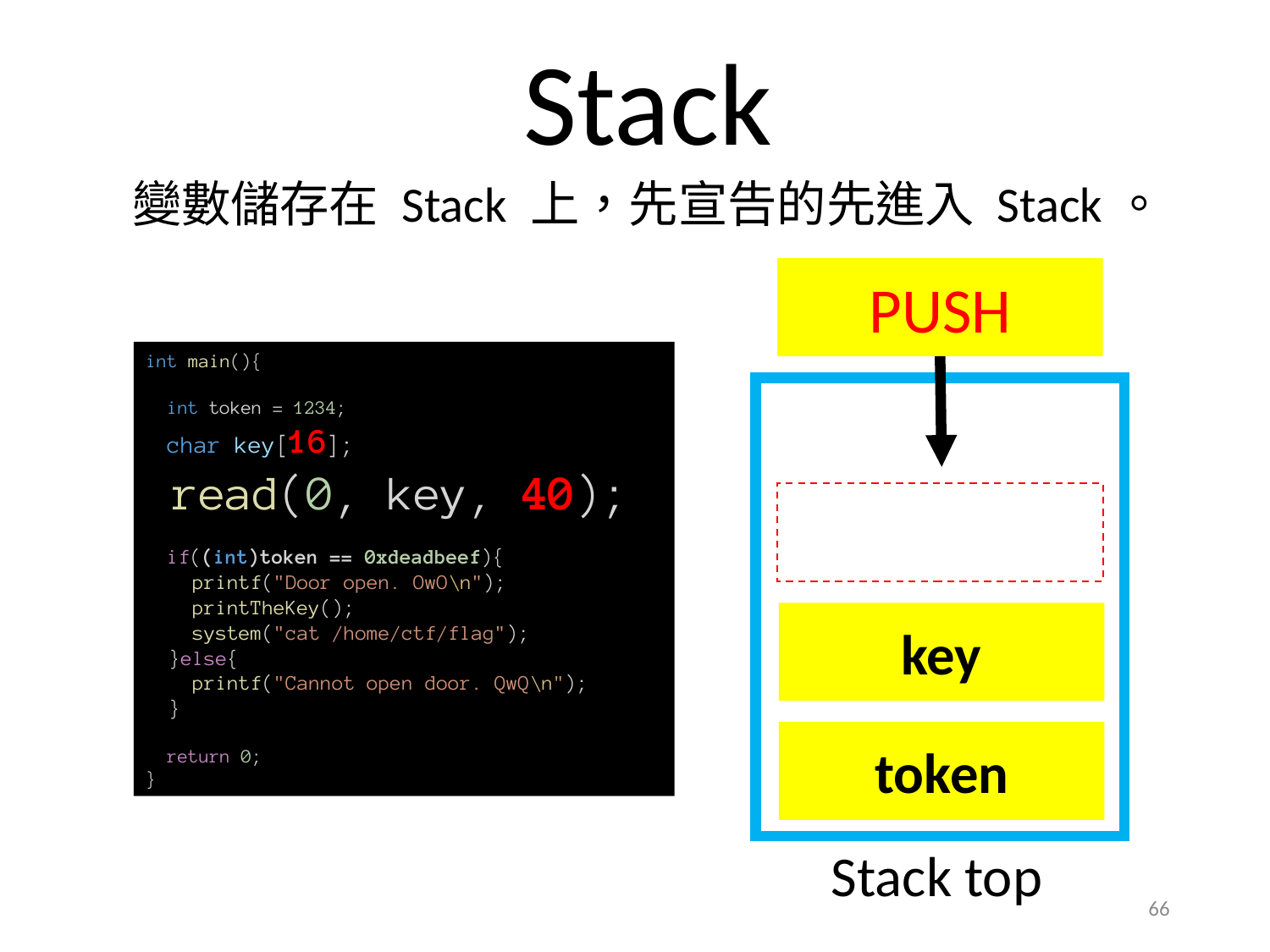

Stack
變數儲存在 Stack 上，先宣告的先進入 Stack。
PUSH
int main(){

  int token = 1234;
  char key[16];
 read(0, key, 40);
  if((int)token == 0xdeadbeef){
    printf("Door open. OwO\n");
    printTheKey();
    system("cat /home/ctf/flag");
  }else{
    printf("Cannot open door. QwQ\n");
  }
  return 0;
}

key
token
Stack top
66